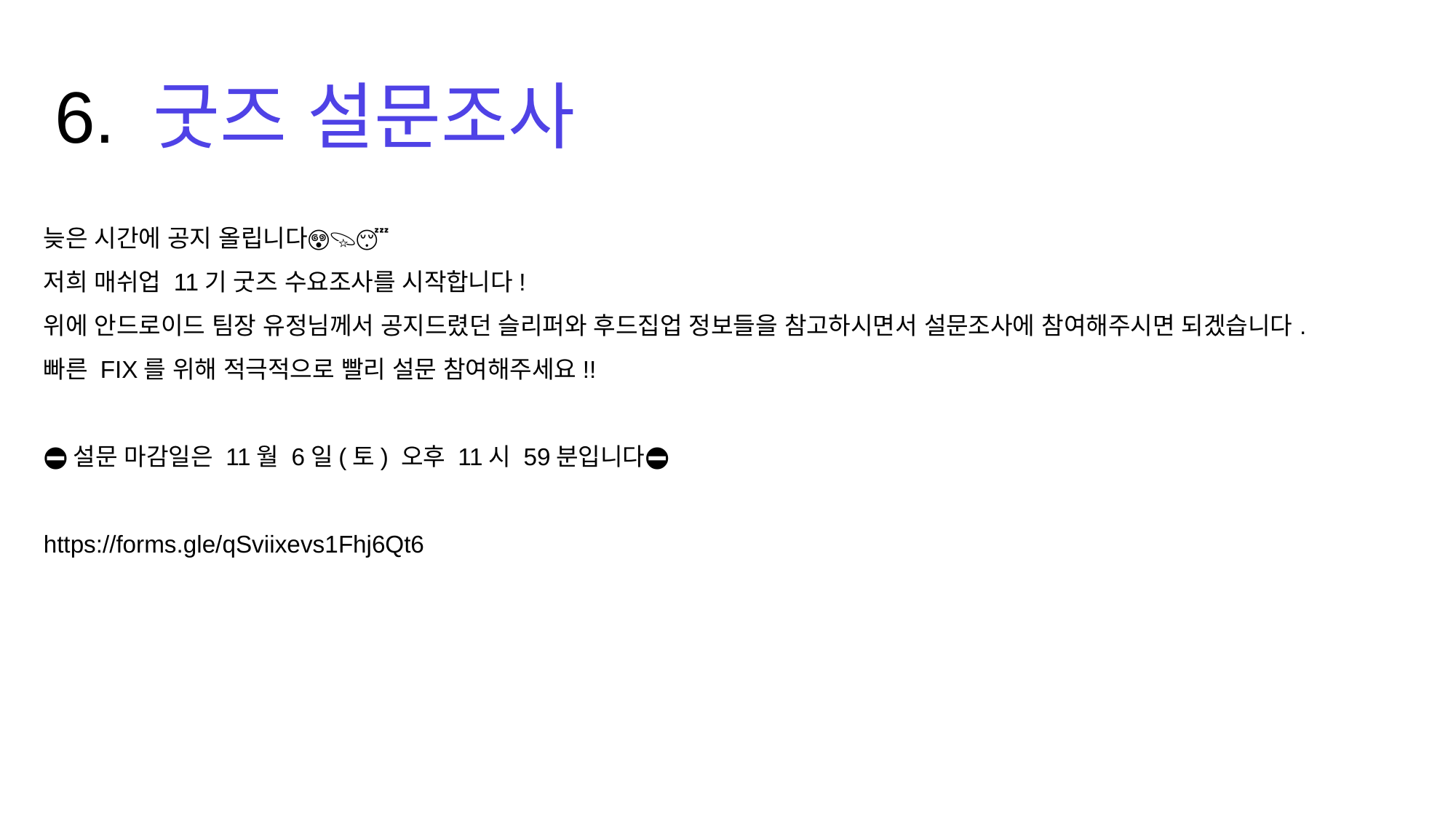

6. 굿즈 설문조사
늦은 시간에 공지 올립니다😵‍💫😴
저희 매쉬업 11기 굿즈 수요조사를 시작합니다!
위에 안드로이드 팀장 유정님께서 공지드렸던 슬리퍼와 후드집업 정보들을 참고하시면서 설문조사에 참여해주시면 되겠습니다.
빠른 FIX를 위해 적극적으로 빨리 설문 참여해주세요!!

⛔️설문 마감일은 11월 6일(토) 오후 11시 59분입니다⛔️

https://forms.gle/qSviixevs1Fhj6Qt6